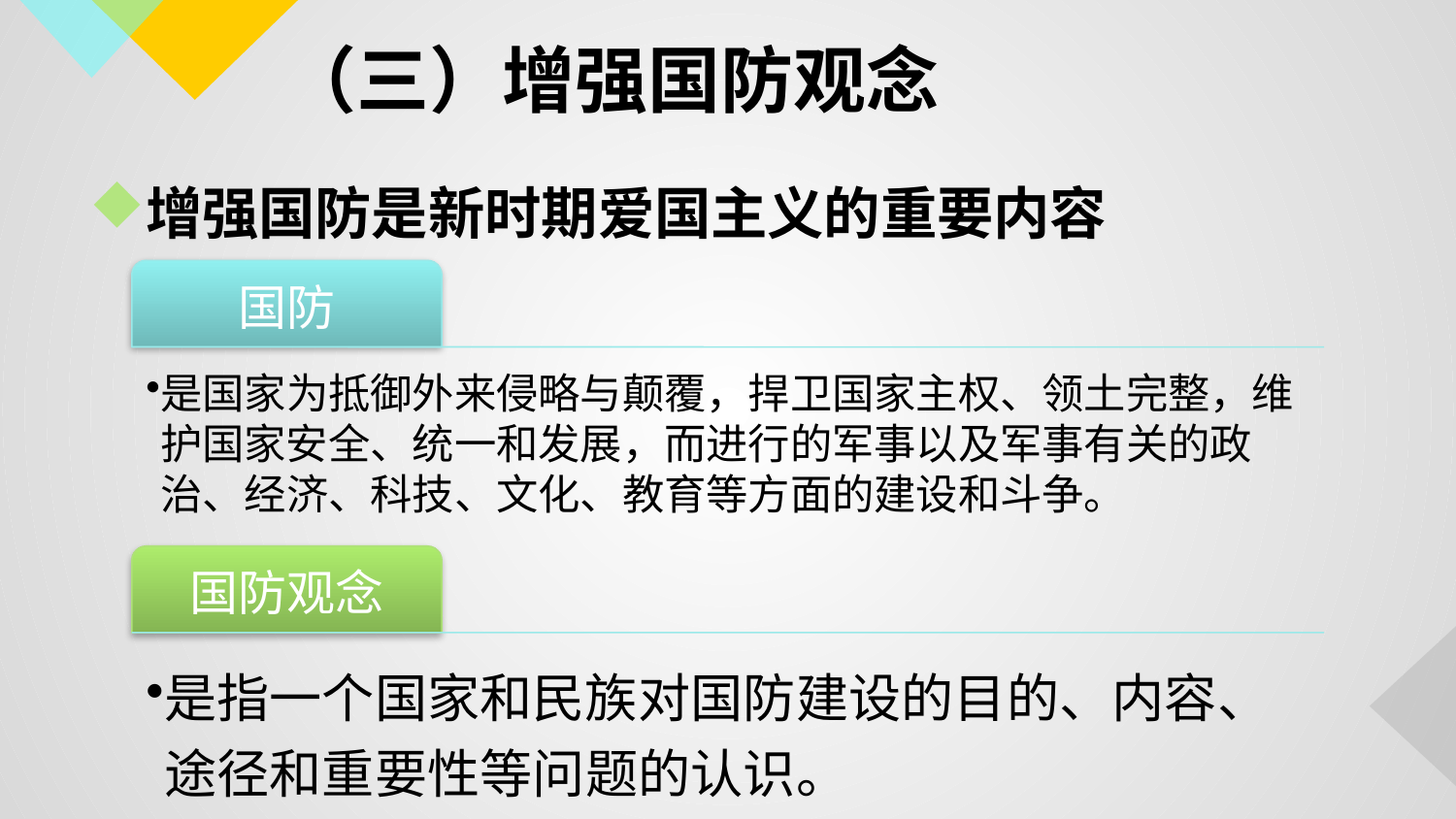

# （三）增强国防观念
增强国防是新时期爱国主义的重要内容
国防
国防观念
是国家为抵御外来侵略与颠覆，捍卫国家主权、领土完整，维护国家安全、统一和发展，而进行的军事以及军事有关的政治、经济、科技、文化、教育等方面的建设和斗争。
是指一个国家和民族对国防建设的目的、内容、途径和重要性等问题的认识。